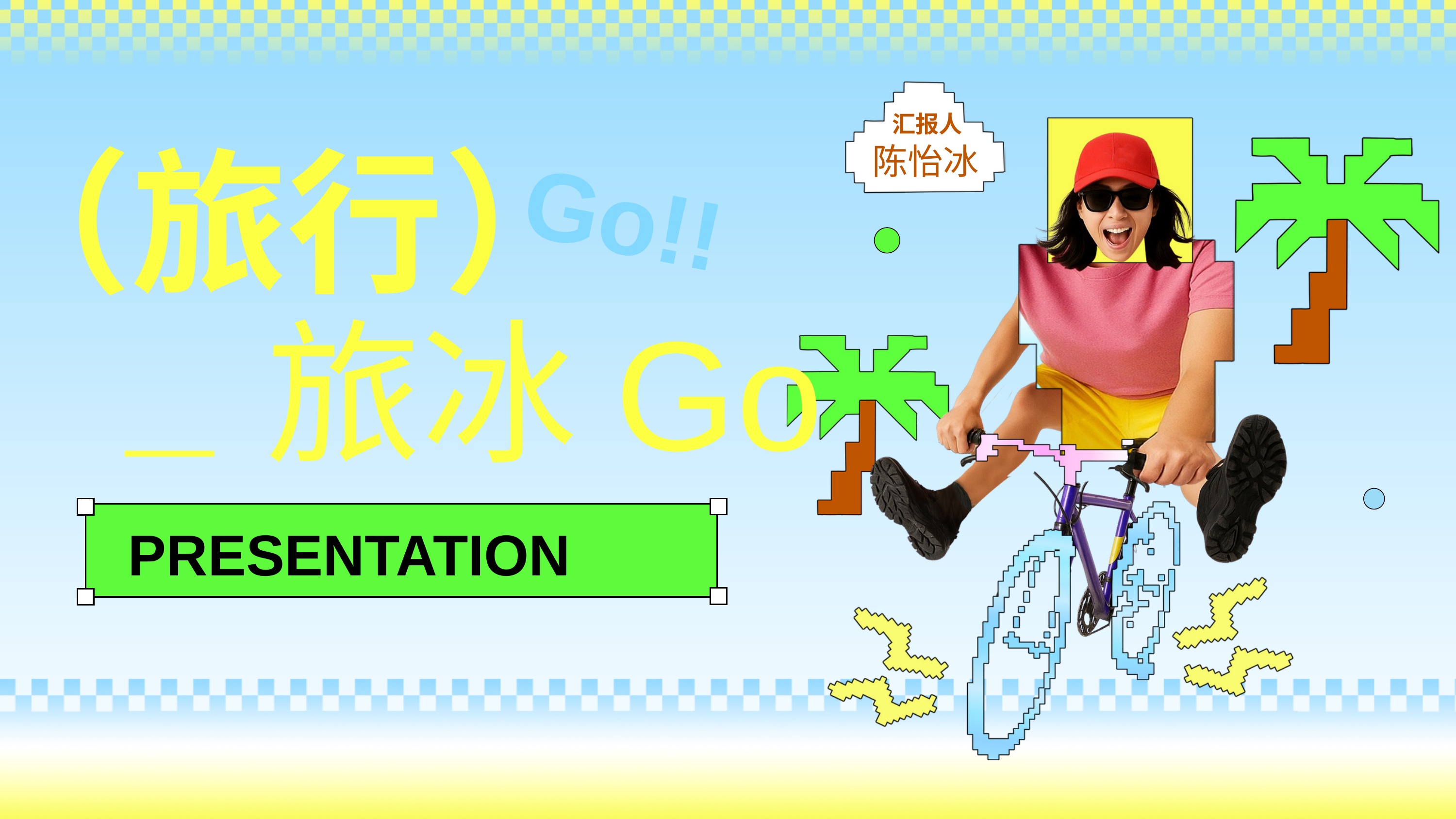

（旅行）
汇报人
陈怡冰
Go!!

_
旅冰Go

PRESENTATION